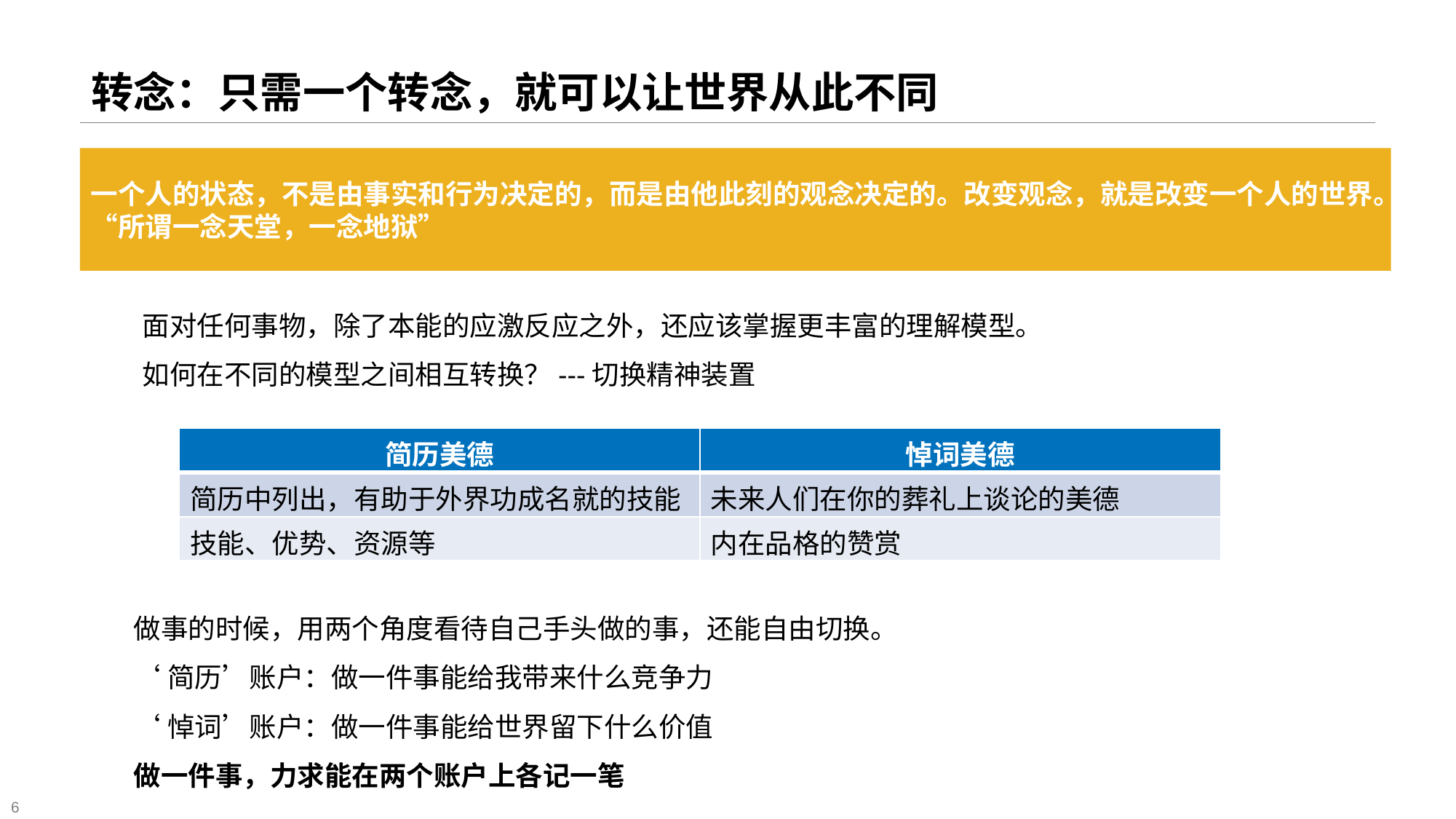

# 转念：只需一个转念，就可以让世界从此不同
一个人的状态，不是由事实和行为决定的，而是由他此刻的观念决定的。改变观念，就是改变一个人的世界。“所谓一念天堂，一念地狱”
面对任何事物，除了本能的应激反应之外，还应该掌握更丰富的理解模型。
如何在不同的模型之间相互转换？---切换精神装置
| 简历美德 | 悼词美德 |
| --- | --- |
| 简历中列出，有助于外界功成名就的技能 | 未来人们在你的葬礼上谈论的美德 |
| 技能、优势、资源等 | 内在品格的赞赏 |
做事的时候，用两个角度看待自己手头做的事，还能自由切换。
‘简历’账户：做一件事能给我带来什么竞争力
‘悼词’账户：做一件事能给世界留下什么价值
做一件事，力求能在两个账户上各记一笔